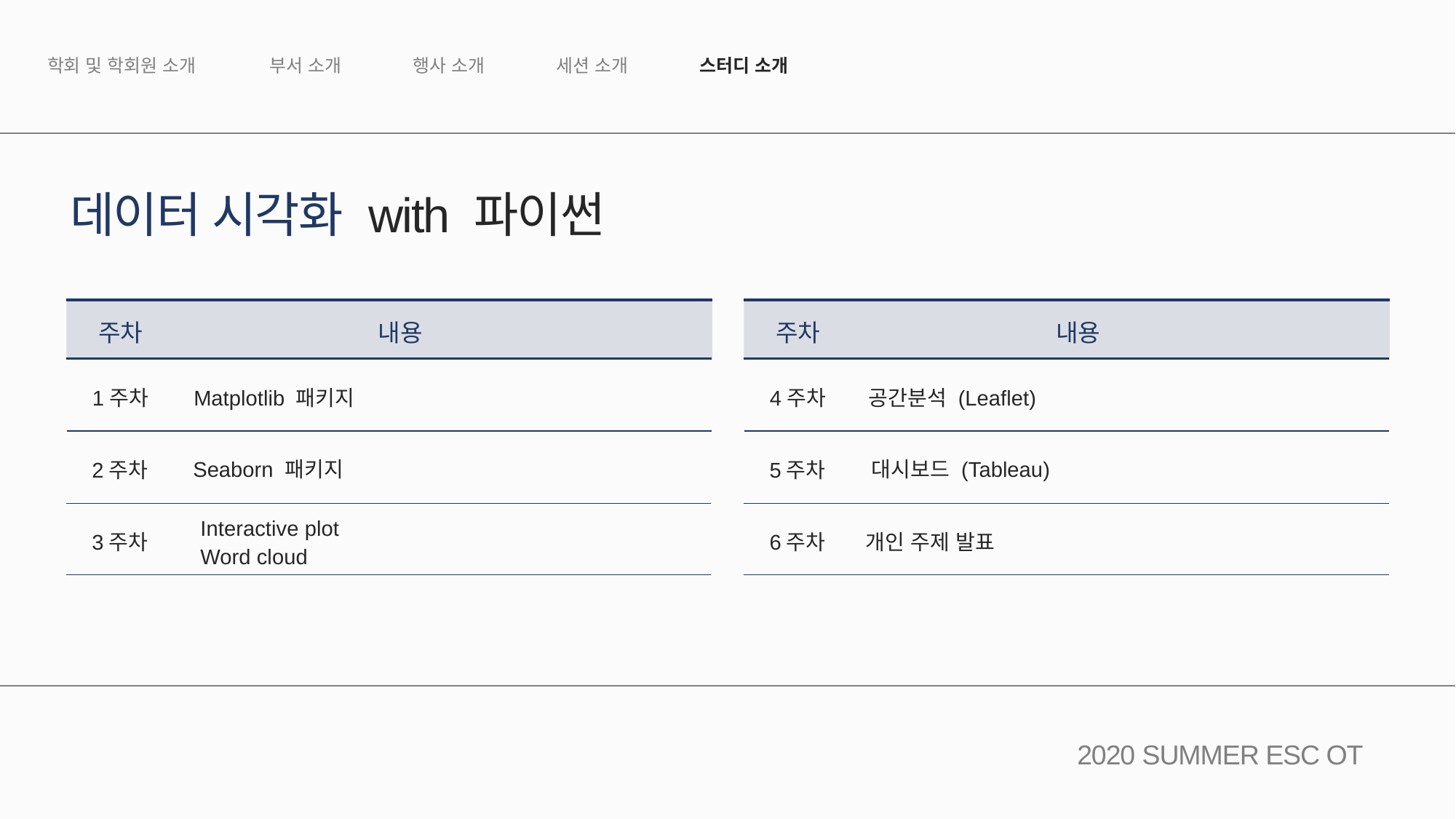

행사 소개
세션 소개
스터디 소개
부서 소개
학회 및 학회원 소개
데이터 시각화 with 파이썬

주차
내용
주차
내용
Matplotlib 패키지
공간분석 (Leaflet)
1주차
4주차
Seaborn 패키지
대시보드 (Tableau)
2주차
5주차
Interactive plot
Word cloud
개인 주제 발표
3주차
6주차
2020 SUMMER ESC OT